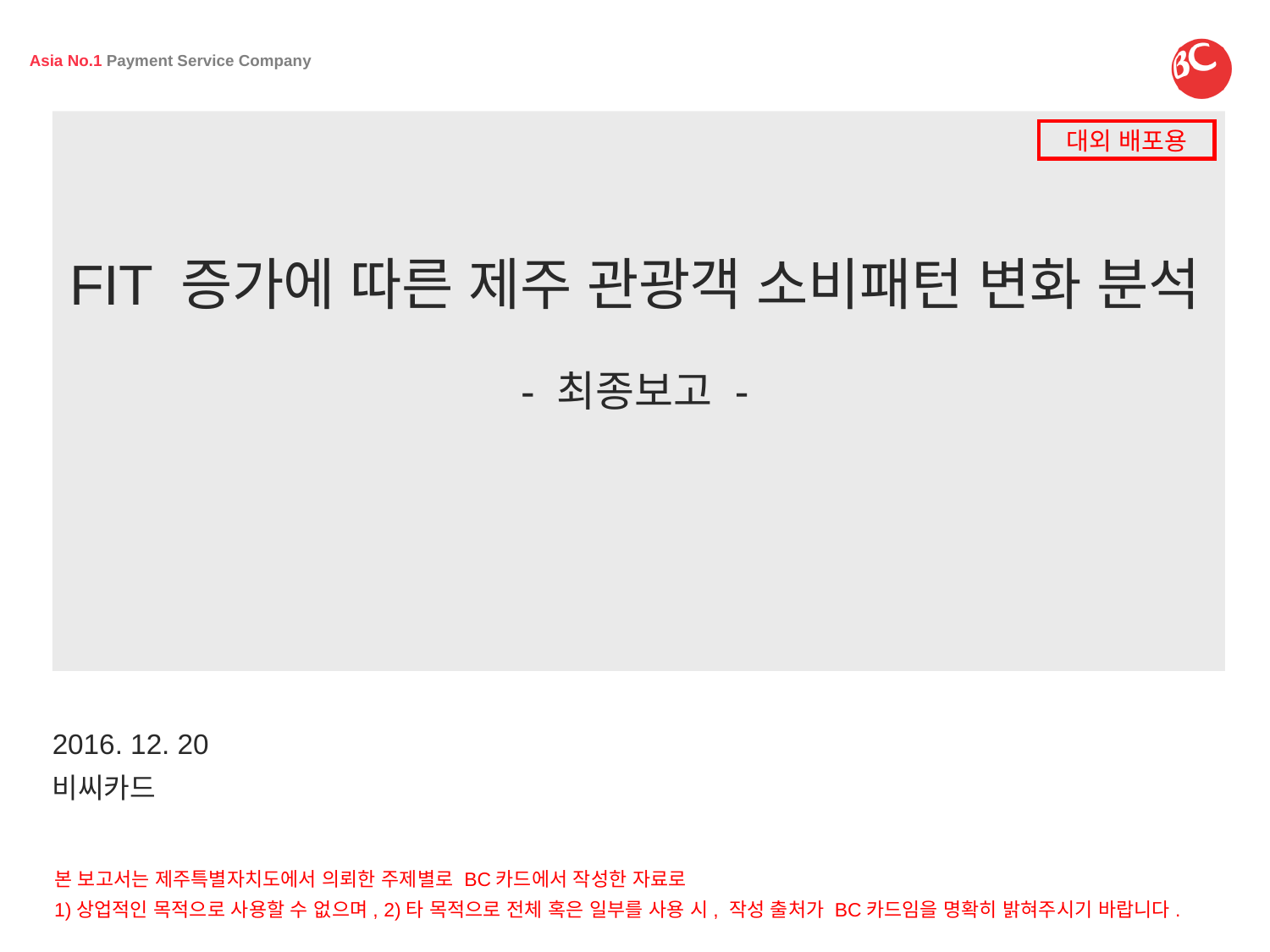

대외 배포용
# FIT 증가에 따른 제주 관광객 소비패턴 변화 분석 - 최종보고 -
2016. 12. 20
비씨카드
본 보고서는 제주특별자치도에서 의뢰한 주제별로 BC카드에서 작성한 자료로
1)상업적인 목적으로 사용할 수 없으며, 2)타 목적으로 전체 혹은 일부를 사용 시, 작성 출처가 BC카드임을 명확히 밝혀주시기 바랍니다.